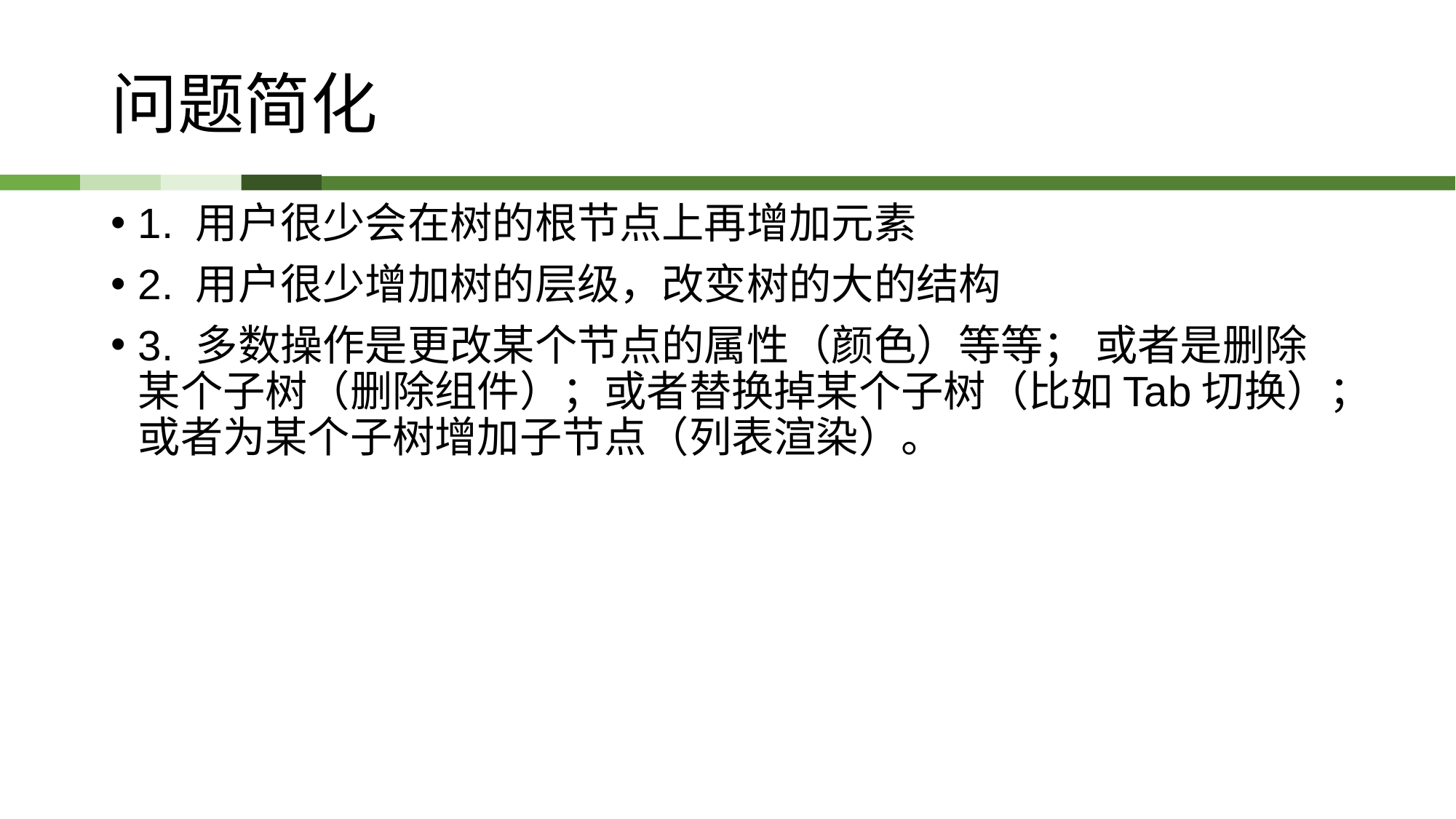

# 问题简化
1. 用户很少会在树的根节点上再增加元素
2. 用户很少增加树的层级，改变树的大的结构
3. 多数操作是更改某个节点的属性（颜色）等等； 或者是删除某个子树（删除组件）；或者替换掉某个子树（比如Tab切换）；或者为某个子树增加子节点（列表渲染）。